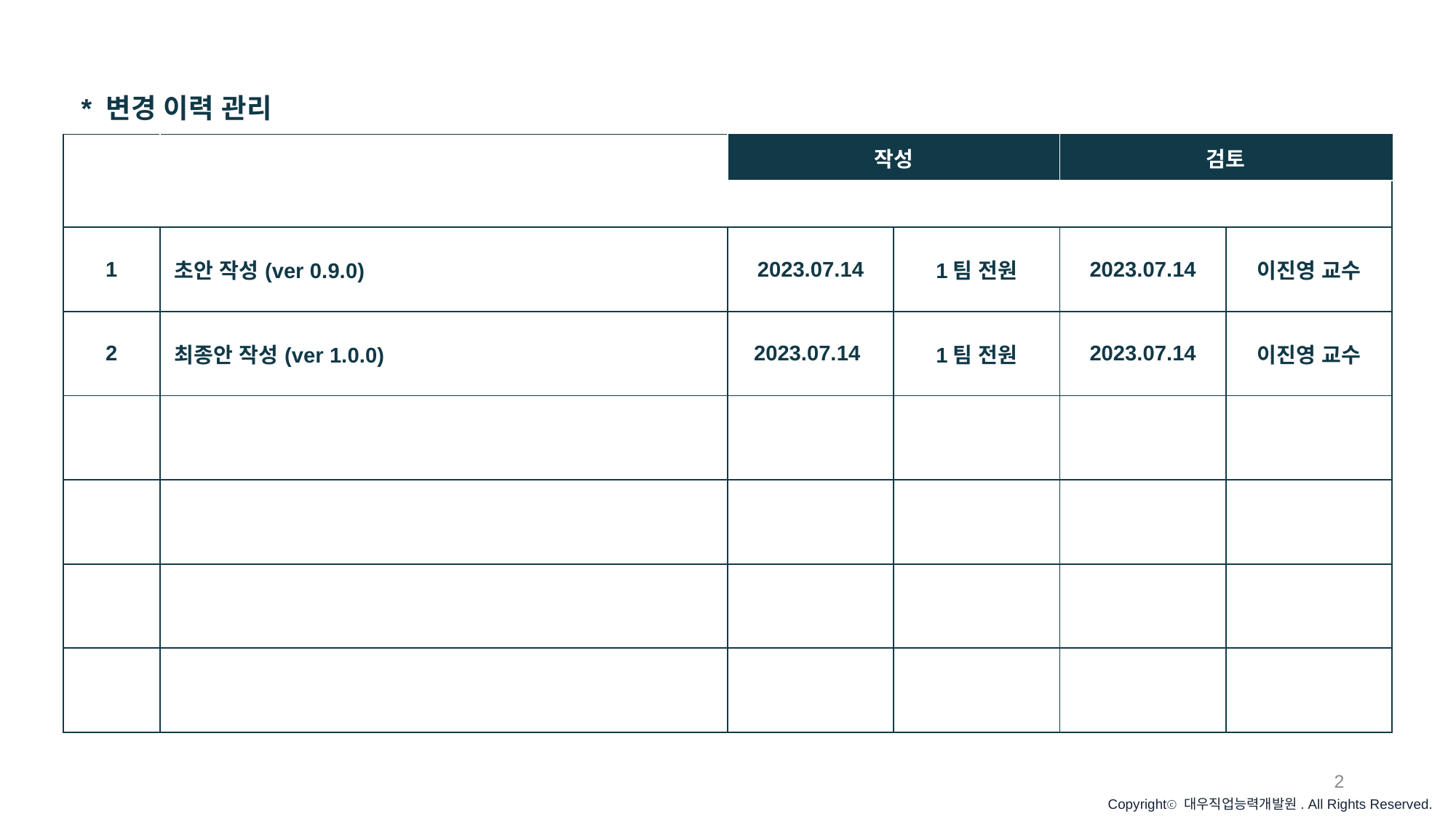

* 변경 이력 관리
| No. | 변경 내역 | 작성 |  | 검토 |  |
| --- | --- | --- | --- | --- | --- |
|  |  | 일자 | 작성자 | 일자 | 담당자 |
| 1 | 초안 작성(ver 0.9.0) | 2023.07.14 | 1팀 전원 | 2023.07.14 | 이진영 교수 |
| 2 | 최종안 작성(ver 1.0.0) | 2023.07.14 | 1팀 전원 | 2023.07.14 | 이진영 교수 |
|  |  |  |  |  |  |
|  |  |  |  |  |  |
|  |  |  |  |  |  |
|  |  |  |  |  |  |
2